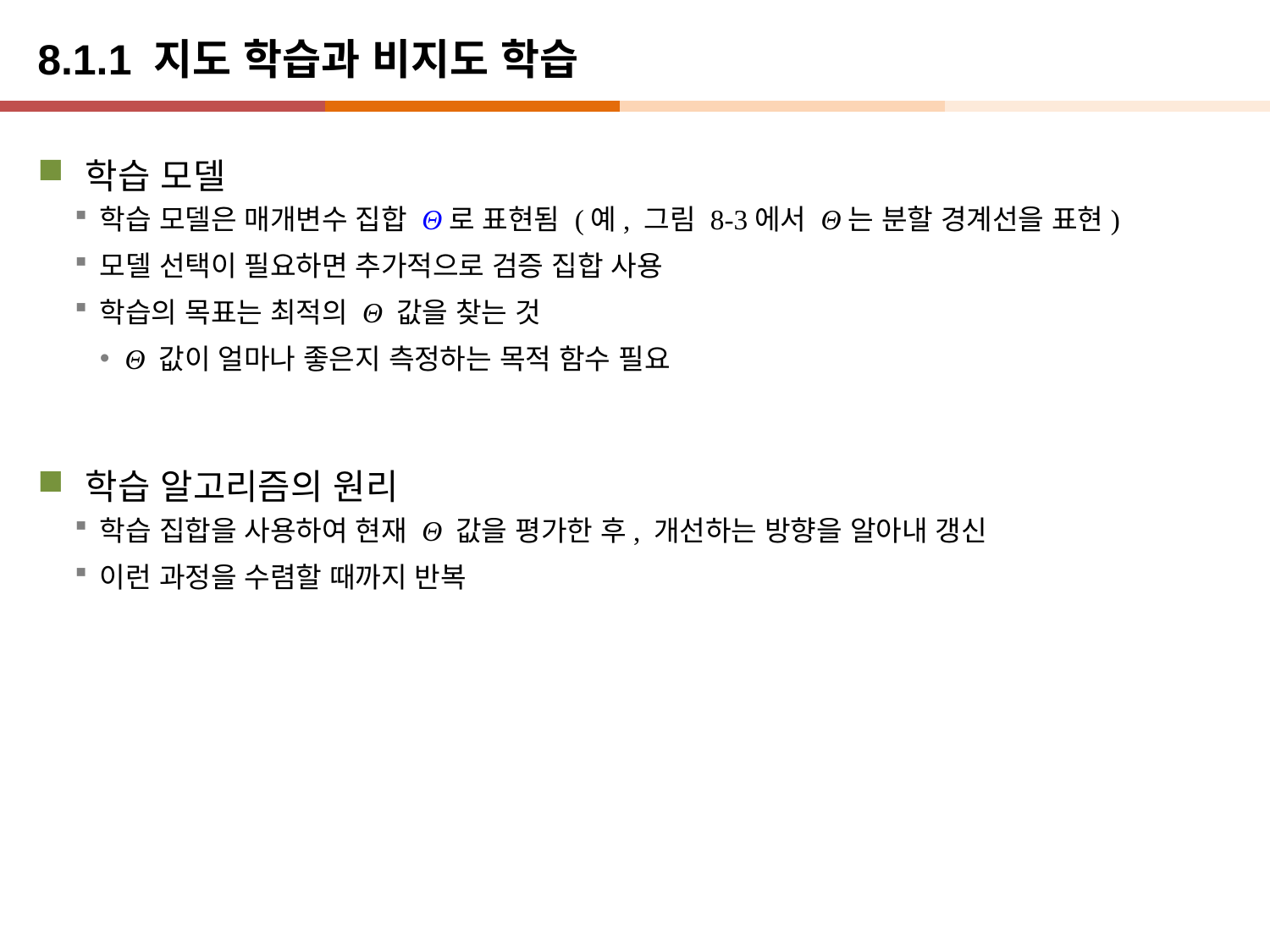

# 8.1.1 지도 학습과 비지도 학습
학습 모델
학습 모델은 매개변수 집합 Θ로 표현됨 (예, 그림 8-3에서 Θ는 분할 경계선을 표현)
모델 선택이 필요하면 추가적으로 검증 집합 사용
학습의 목표는 최적의 Θ 값을 찾는 것
Θ 값이 얼마나 좋은지 측정하는 목적 함수 필요

학습 알고리즘의 원리
학습 집합을 사용하여 현재 Θ 값을 평가한 후, 개선하는 방향을 알아내 갱신
이런 과정을 수렴할 때까지 반복